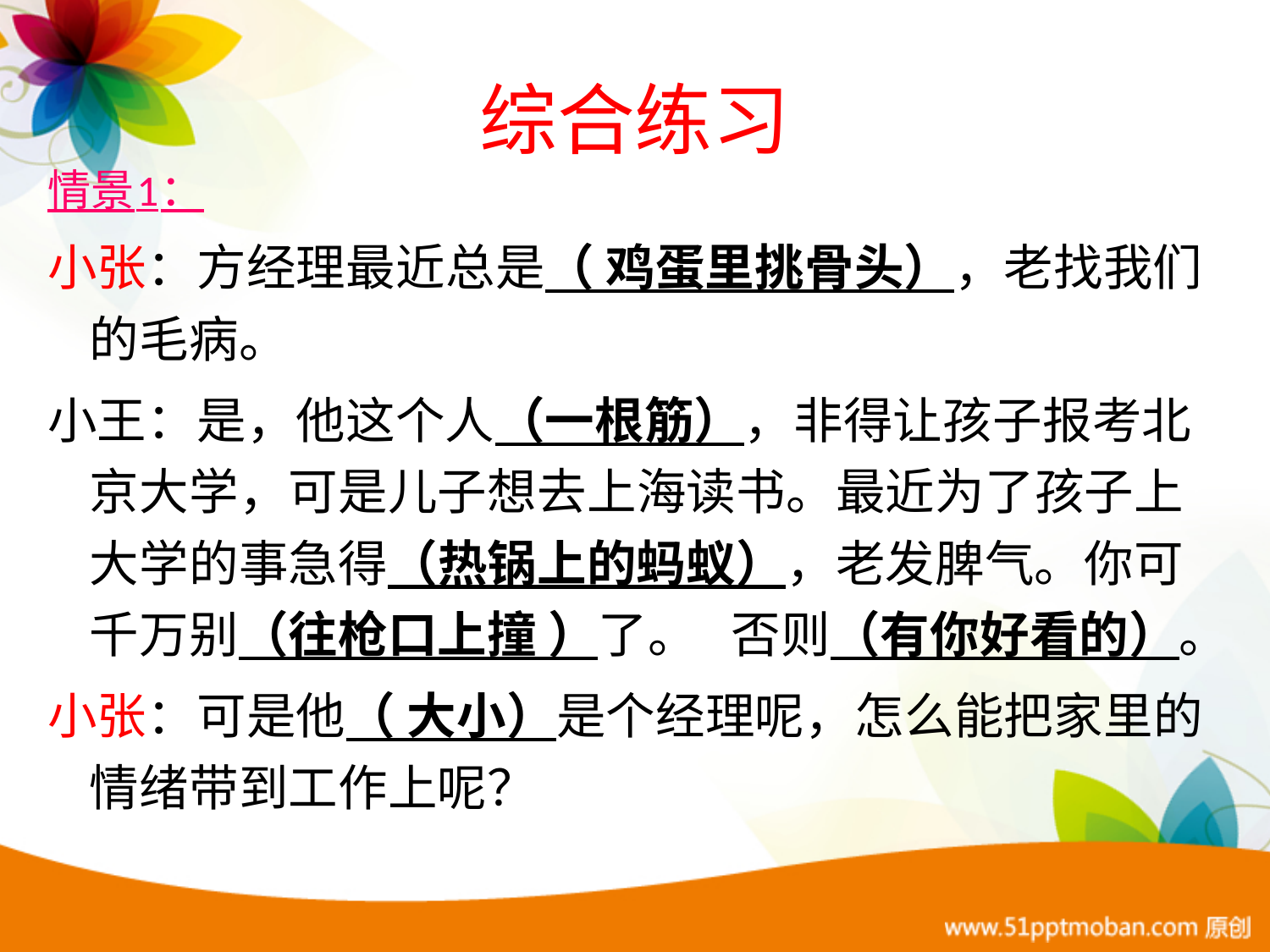

# 综合练习
情景1：
小张：方经理最近总是（ 鸡蛋里挑骨头），老找我们的毛病。
小王：是，他这个人（一根筋），非得让孩子报考北京大学，可是儿子想去上海读书。最近为了孩子上大学的事急得（热锅上的蚂蚁），老发脾气。你可千万别（往枪口上撞 ）了。   否则（有你好看的）。
小张：可是他（ 大小）是个经理呢，怎么能把家里的情绪带到工作上呢？